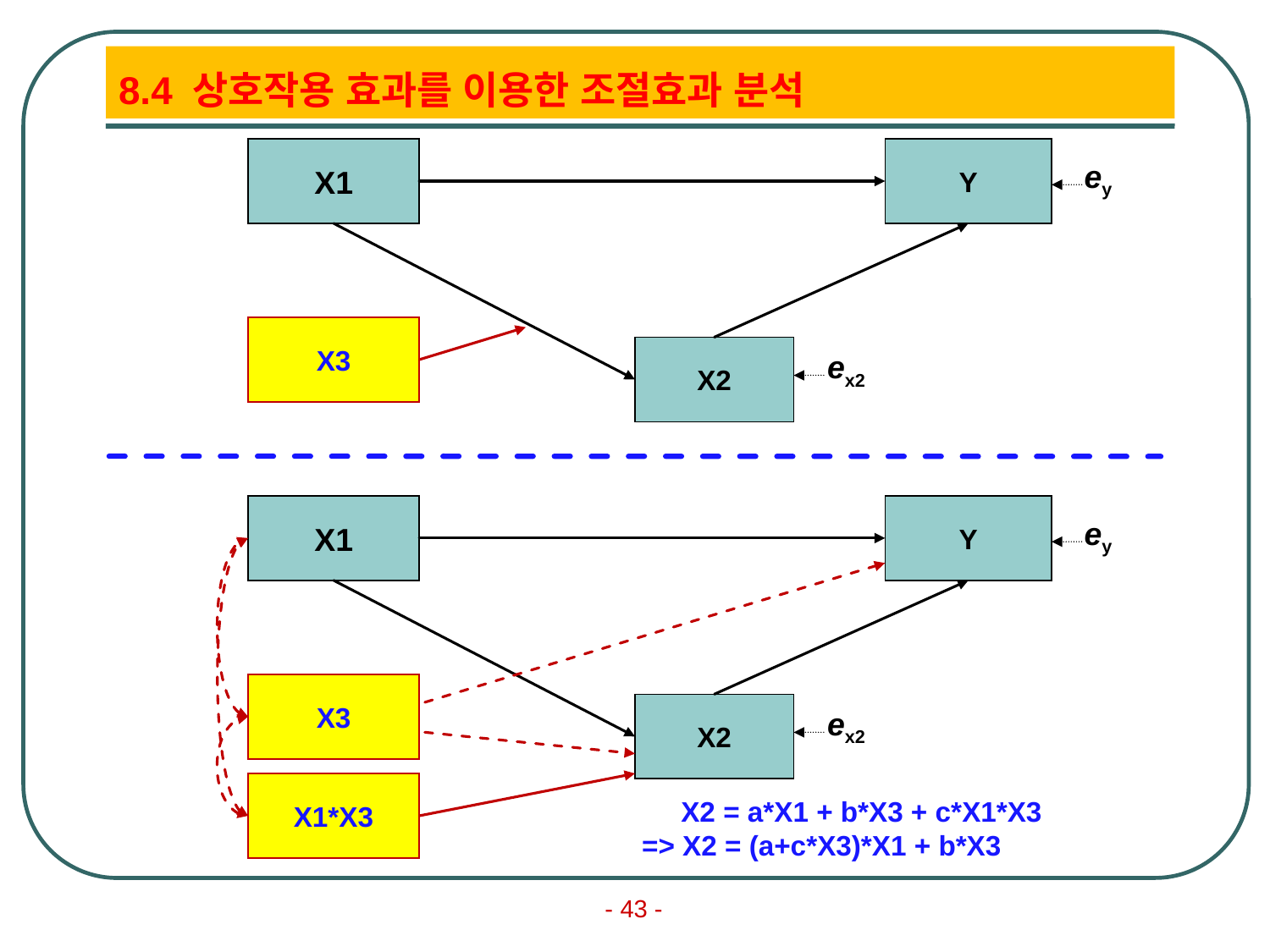

# 8.4 상호작용 효과를 이용한 조절효과 분석
X1
Y
ey

X3
X2
ex2

X1
Y
ey

X3
X2
ex2

X1*X3
     X2 = a*X1 + b*X3 + c*X1*X3
=> X2 = (a+c*X3)*X1 + b*X3
- 43 -